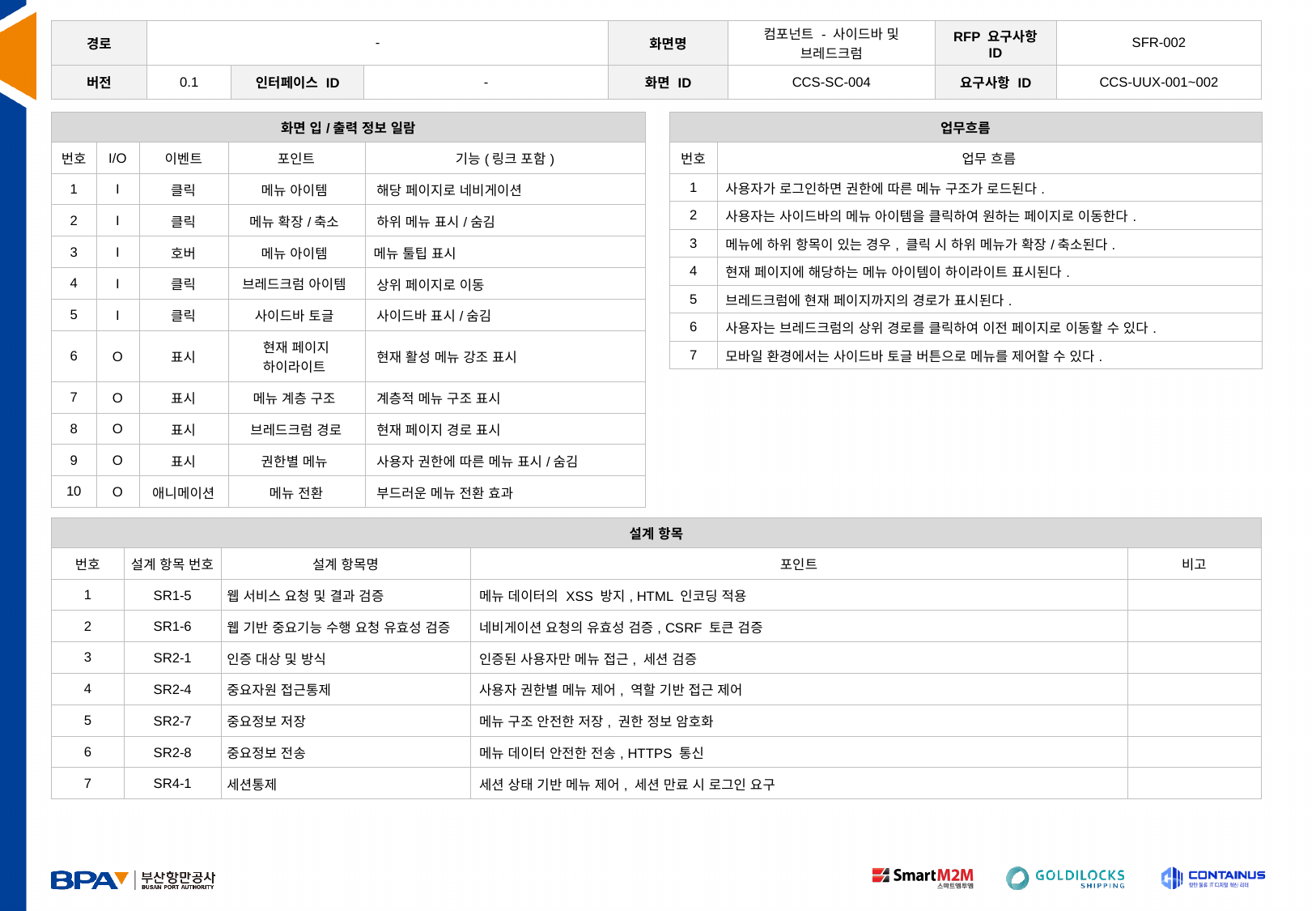

| 경로 | - |  |  | 화면명 | 컴포넌트 - 사이드바 및 브레드크럼 | RFP 요구사항 ID | SFR-002 |
| --- | --- | --- | --- | --- | --- | --- | --- |
| 버전 | 0.1 | 인터페이스 ID | - | 화면 ID | CCS-SC-004 | 요구사항 ID | CCS-UUX-001~002 |
| 화면 입/출력 정보 일람 |  |  |  |  |
| --- | --- | --- | --- | --- |
| 번호 | I/O | 이벤트 | 포인트 | 기능(링크 포함) |
| 1 | I | 클릭 | 메뉴 아이템 | 해당 페이지로 네비게이션 |
| 2 | I | 클릭 | 메뉴 확장/축소 | 하위 메뉴 표시/숨김 |
| 3 | I | 호버 | 메뉴 아이템 | 메뉴 툴팁 표시 |
| 4 | I | 클릭 | 브레드크럼 아이템 | 상위 페이지로 이동 |
| 5 | I | 클릭 | 사이드바 토글 | 사이드바 표시/숨김 |
| 6 | O | 표시 | 현재 페이지 하이라이트 | 현재 활성 메뉴 강조 표시 |
| 7 | O | 표시 | 메뉴 계층 구조 | 계층적 메뉴 구조 표시 |
| 8 | O | 표시 | 브레드크럼 경로 | 현재 페이지 경로 표시 |
| 9 | O | 표시 | 권한별 메뉴 | 사용자 권한에 따른 메뉴 표시/숨김 |
| 10 | O | 애니메이션 | 메뉴 전환 | 부드러운 메뉴 전환 효과 |
| 업무흐름 |  |
| --- | --- |
| 번호 | 업무 흐름 |
| 1 | 사용자가 로그인하면 권한에 따른 메뉴 구조가 로드된다. |
| 2 | 사용자는 사이드바의 메뉴 아이템을 클릭하여 원하는 페이지로 이동한다. |
| 3 | 메뉴에 하위 항목이 있는 경우, 클릭 시 하위 메뉴가 확장/축소된다. |
| 4 | 현재 페이지에 해당하는 메뉴 아이템이 하이라이트 표시된다. |
| 5 | 브레드크럼에 현재 페이지까지의 경로가 표시된다. |
| 6 | 사용자는 브레드크럼의 상위 경로를 클릭하여 이전 페이지로 이동할 수 있다. |
| 7 | 모바일 환경에서는 사이드바 토글 버튼으로 메뉴를 제어할 수 있다. |
| 설계 항목 |  |  |  |  |
| --- | --- | --- | --- | --- |
| 번호 | 설계 항목 번호 | 설계 항목명 | 포인트 | 비고 |
| 1 | SR1-5 | 웹 서비스 요청 및 결과 검증 | 메뉴 데이터의 XSS 방지, HTML 인코딩 적용 |  |
| 2 | SR1-6 | 웹 기반 중요기능 수행 요청 유효성 검증 | 네비게이션 요청의 유효성 검증, CSRF 토큰 검증 |  |
| 3 | SR2-1 | 인증 대상 및 방식 | 인증된 사용자만 메뉴 접근, 세션 검증 |  |
| 4 | SR2-4 | 중요자원 접근통제 | 사용자 권한별 메뉴 제어, 역할 기반 접근 제어 |  |
| 5 | SR2-7 | 중요정보 저장 | 메뉴 구조 안전한 저장, 권한 정보 암호화 |  |
| 6 | SR2-8 | 중요정보 전송 | 메뉴 데이터 안전한 전송, HTTPS 통신 |  |
| 7 | SR4-1 | 세션통제 | 세션 상태 기반 메뉴 제어, 세션 만료 시 로그인 요구 |  |